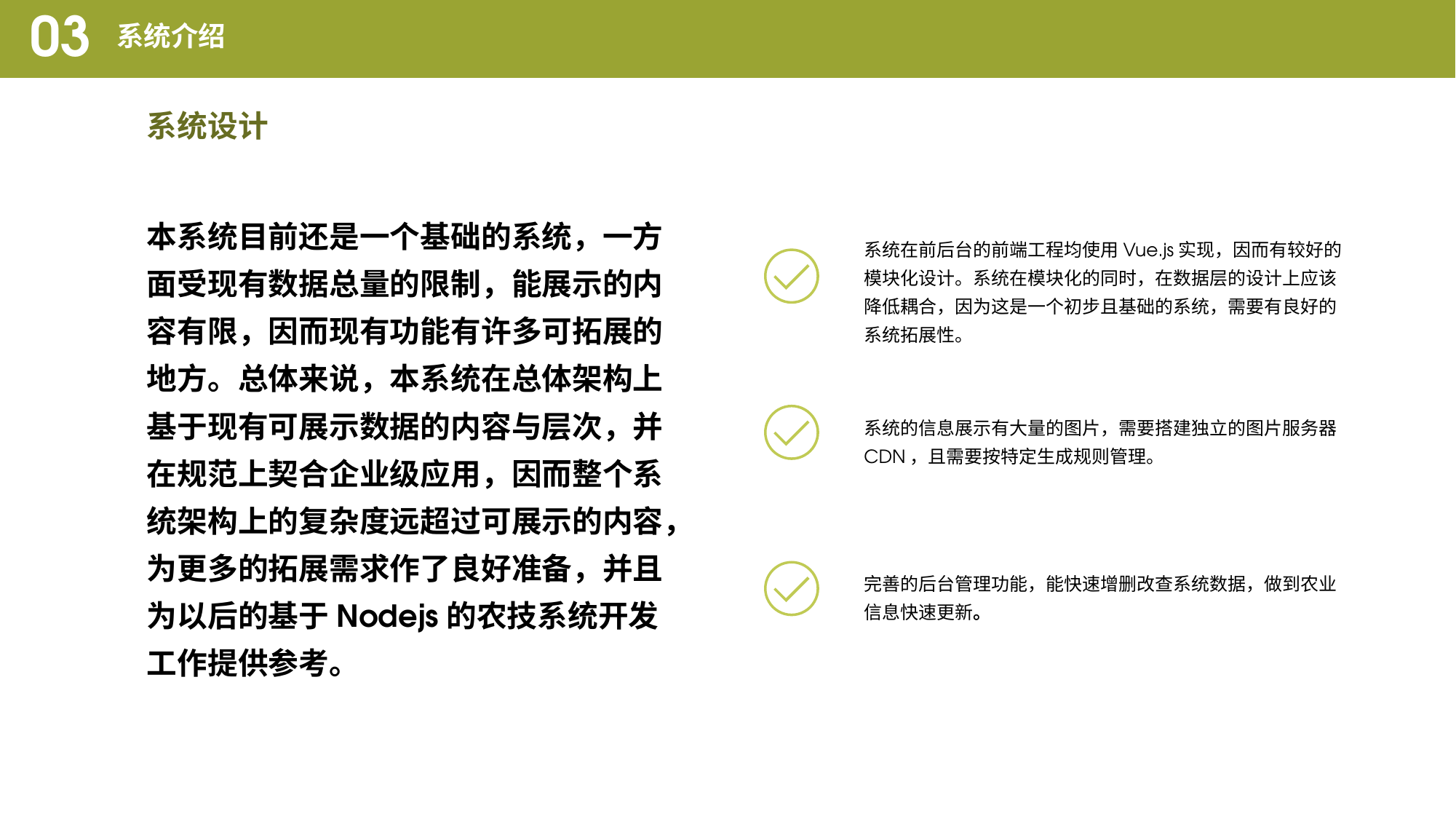

03
系统介绍
系统设计
本系统目前还是一个基础的系统，一方面受现有数据总量的限制，能展示的内容有限，因而现有功能有许多可拓展的地方。总体来说，本系统在总体架构上基于现有可展示数据的内容与层次，并在规范上契合企业级应用，因而整个系统架构上的复杂度远超过可展示的内容，为更多的拓展需求作了良好准备，并且为以后的基于Nodejs的农技系统开发工作提供参考。
系统在前后台的前端工程均使用Vue.js实现，因而有较好的模块化设计。系统在模块化的同时，在数据层的设计上应该降低耦合，因为这是一个初步且基础的系统，需要有良好的系统拓展性。

系统的信息展示有大量的图片，需要搭建独立的图片服务器CDN，且需要按特定生成规则管理。

完善的后台管理功能，能快速增删改查系统数据，做到农业信息快速更新。